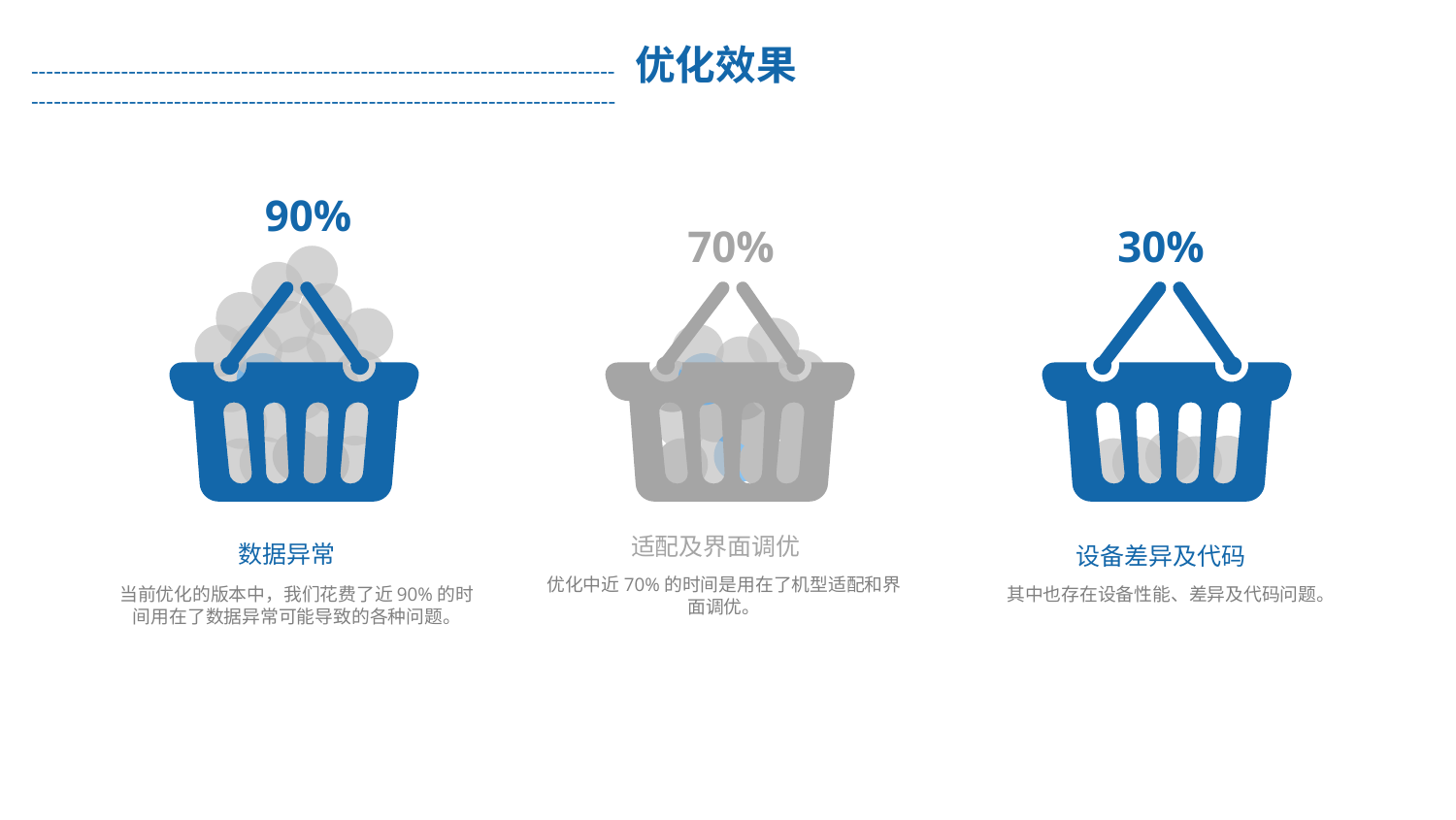

------------------------------------------------------------------------------  优化效果   ------------------------------------------------------------------------------
90%
70%
30%

适配及界面调优
优化中近70%的时间是用在了机型适配和界面调优。
数据异常
当前优化的版本中，我们花费了近90%的时间用在了数据异常可能导致的各种问题。
设备差异及代码
其中也存在设备性能、差异及代码问题。